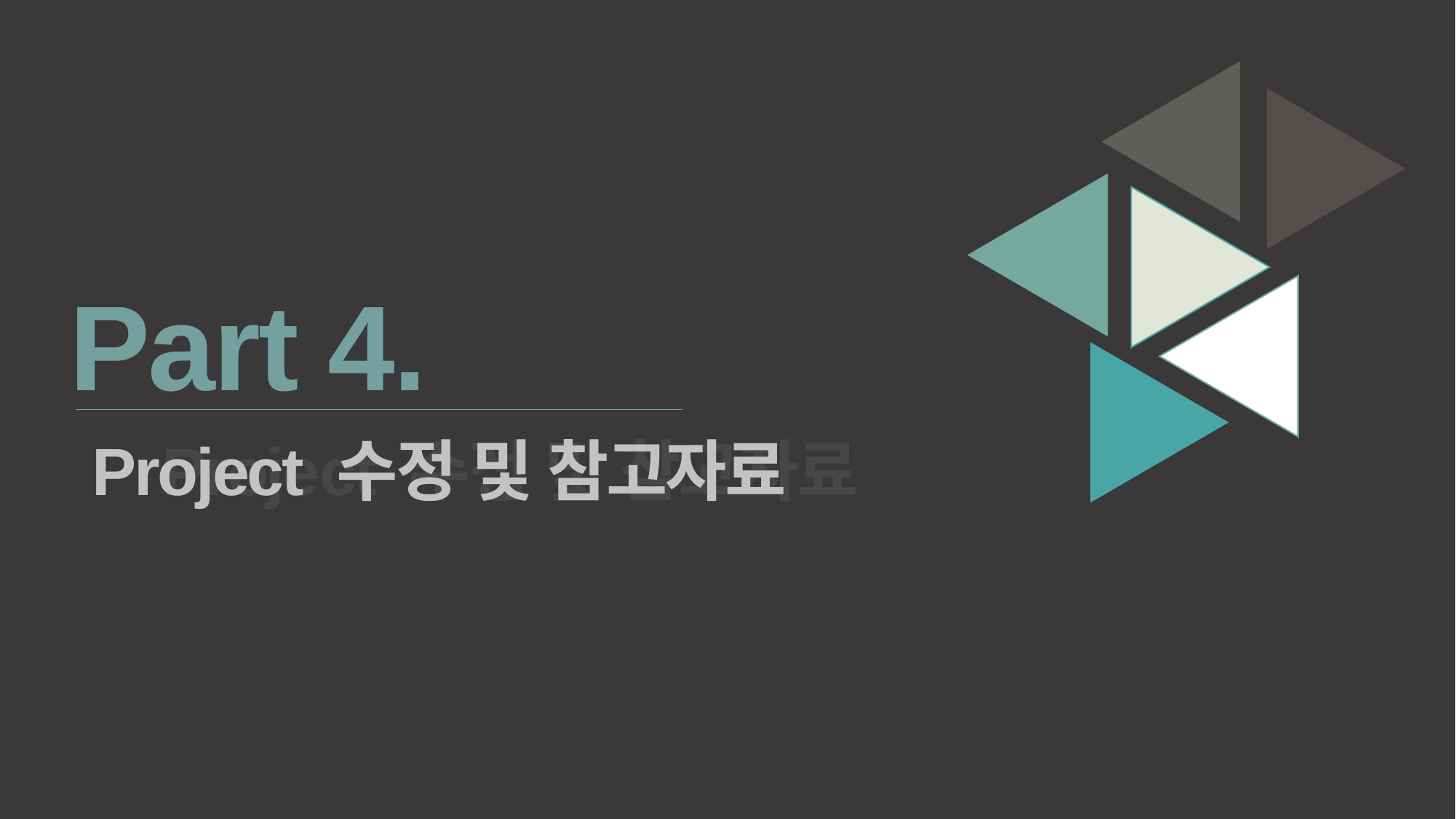

Part 4.
Project 수정 및 참고자료
Project 수정 및 참고자료

Copyrightⓒ. Saebyeol Yu. All Rights Reserved.
Copyrightⓒ. Saebyeol Yu. All Rights Reserved.